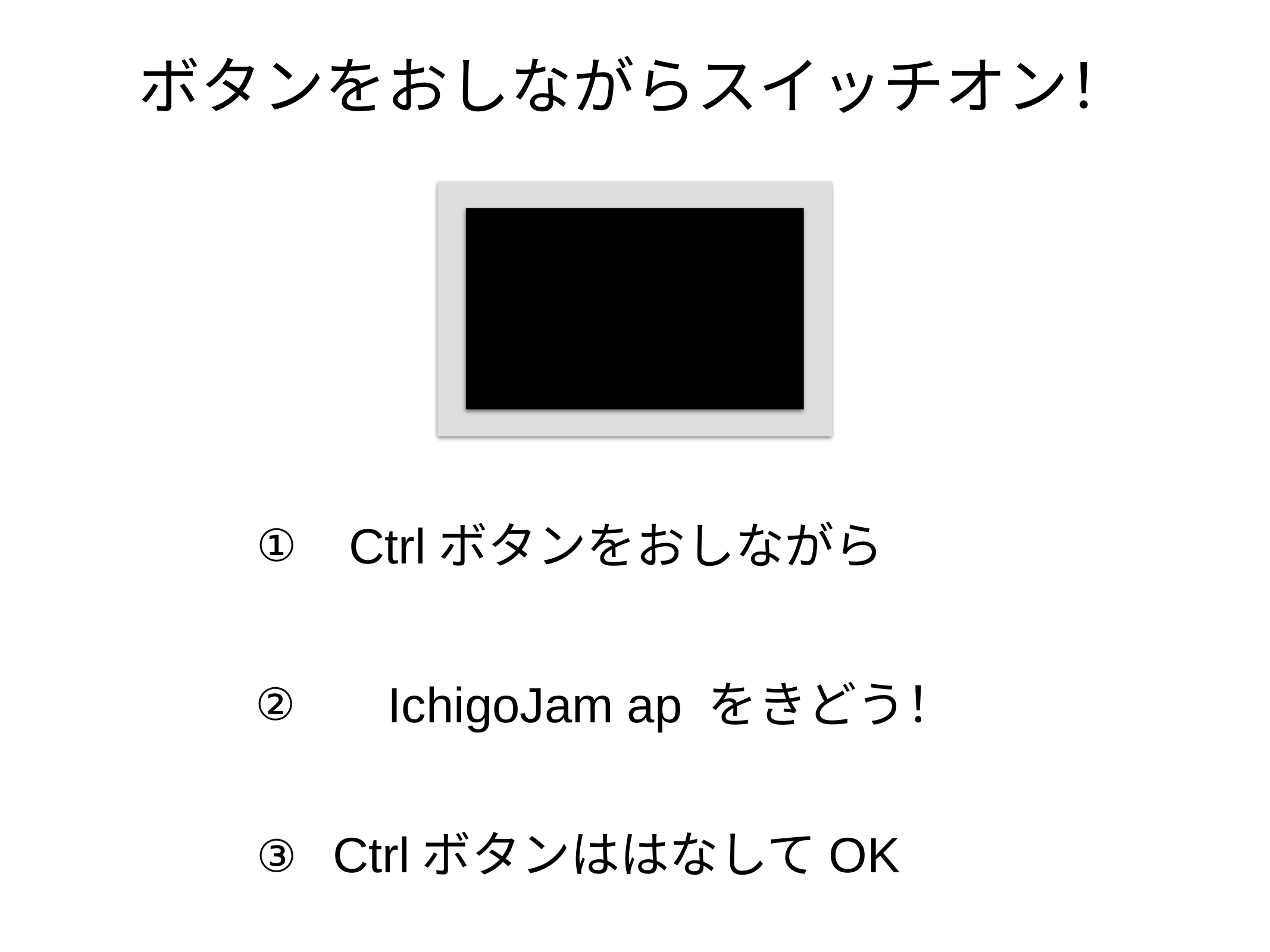

ボタンをおしながらスイッチオン！

Ctrlボタンをおしながら
①
IchigoJam ap をきどう！
②
CtrlボタンははなしてOK
③